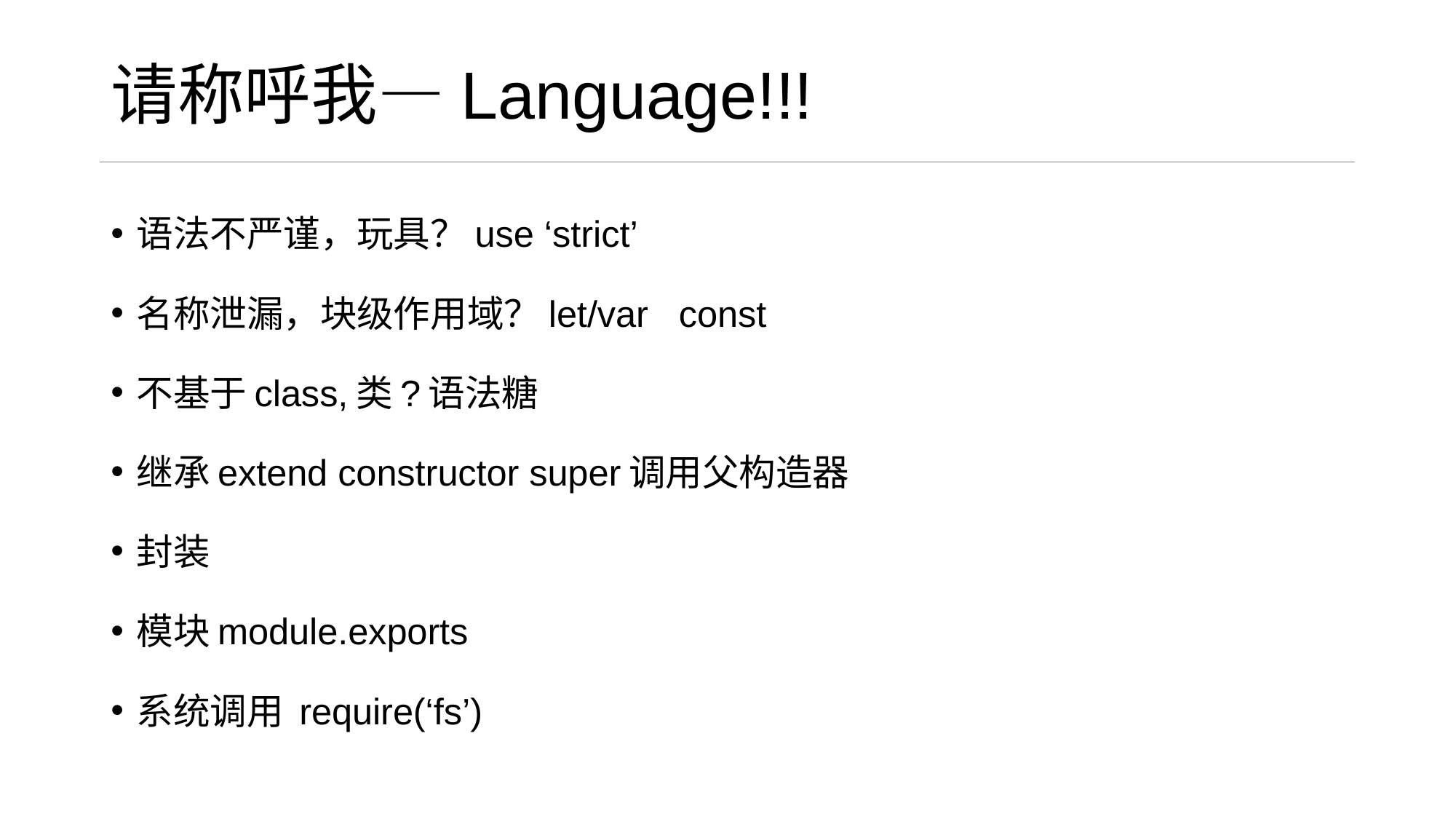

# 请称呼我—Language!!!
语法不严谨，玩具？use ‘strict’
名称泄漏，块级作用域？let/var   const
不基于class,类?语法糖
继承extend constructor super调用父构造器
封装
模块module.exports
系统调用 require(‘fs’)